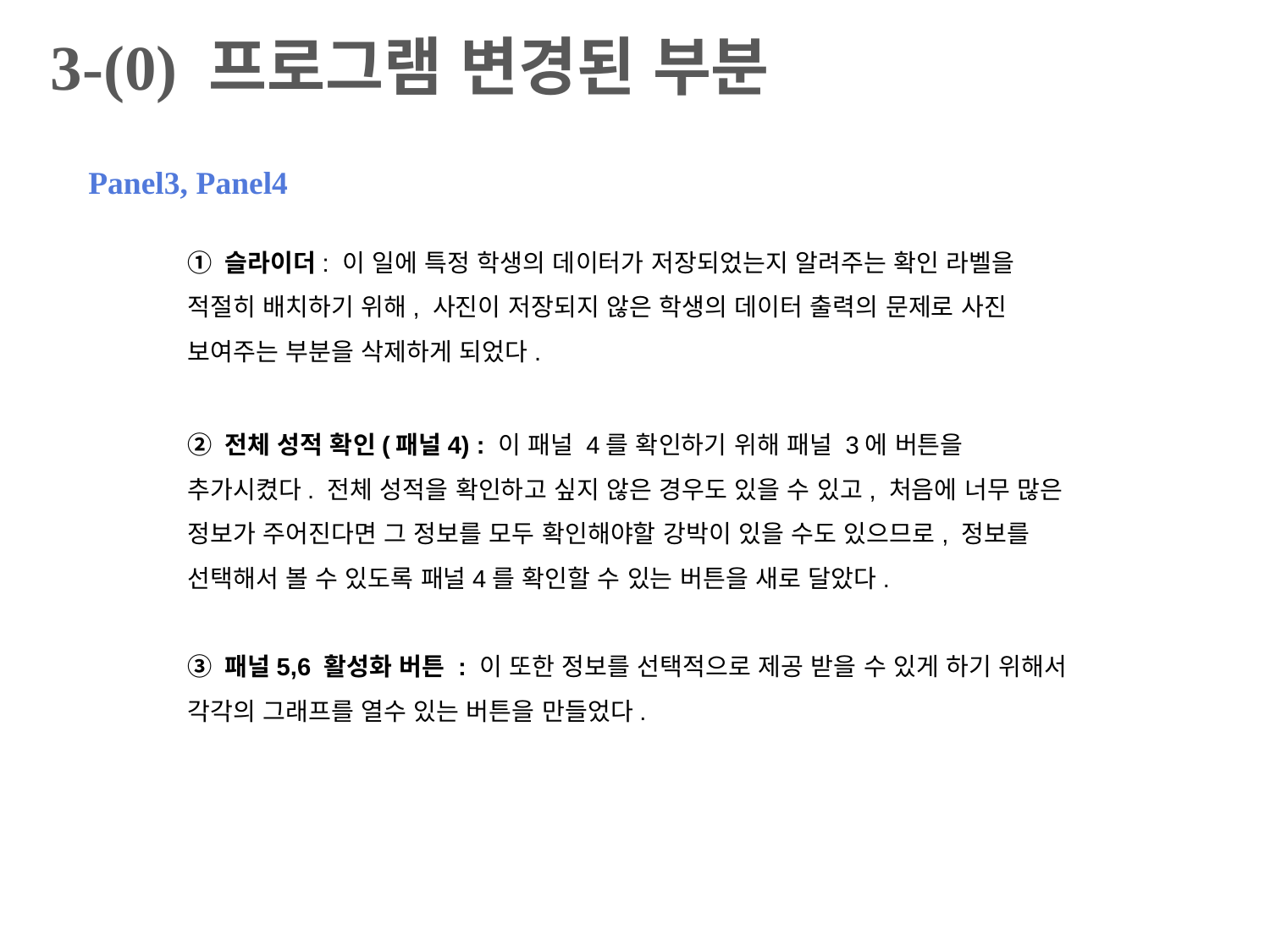

3-(0) 프로그램 변경된 부분
Panel3, Panel4
① 슬라이더: 이 일에 특정 학생의 데이터가 저장되었는지 알려주는 확인 라벨을 적절히 배치하기 위해, 사진이 저장되지 않은 학생의 데이터 출력의 문제로 사진 보여주는 부분을 삭제하게 되었다.

② 전체 성적 확인(패널4) : 이 패널 4를 확인하기 위해 패널 3에 버튼을 추가시켰다. 전체 성적을 확인하고 싶지 않은 경우도 있을 수 있고, 처음에 너무 많은 정보가 주어진다면 그 정보를 모두 확인해야할 강박이 있을 수도 있으므로, 정보를 선택해서 볼 수 있도록 패널4를 확인할 수 있는 버튼을 새로 달았다.

③ 패널5,6 활성화 버튼 : 이 또한 정보를 선택적으로 제공 받을 수 있게 하기 위해서 각각의 그래프를 열수 있는 버튼을 만들었다.